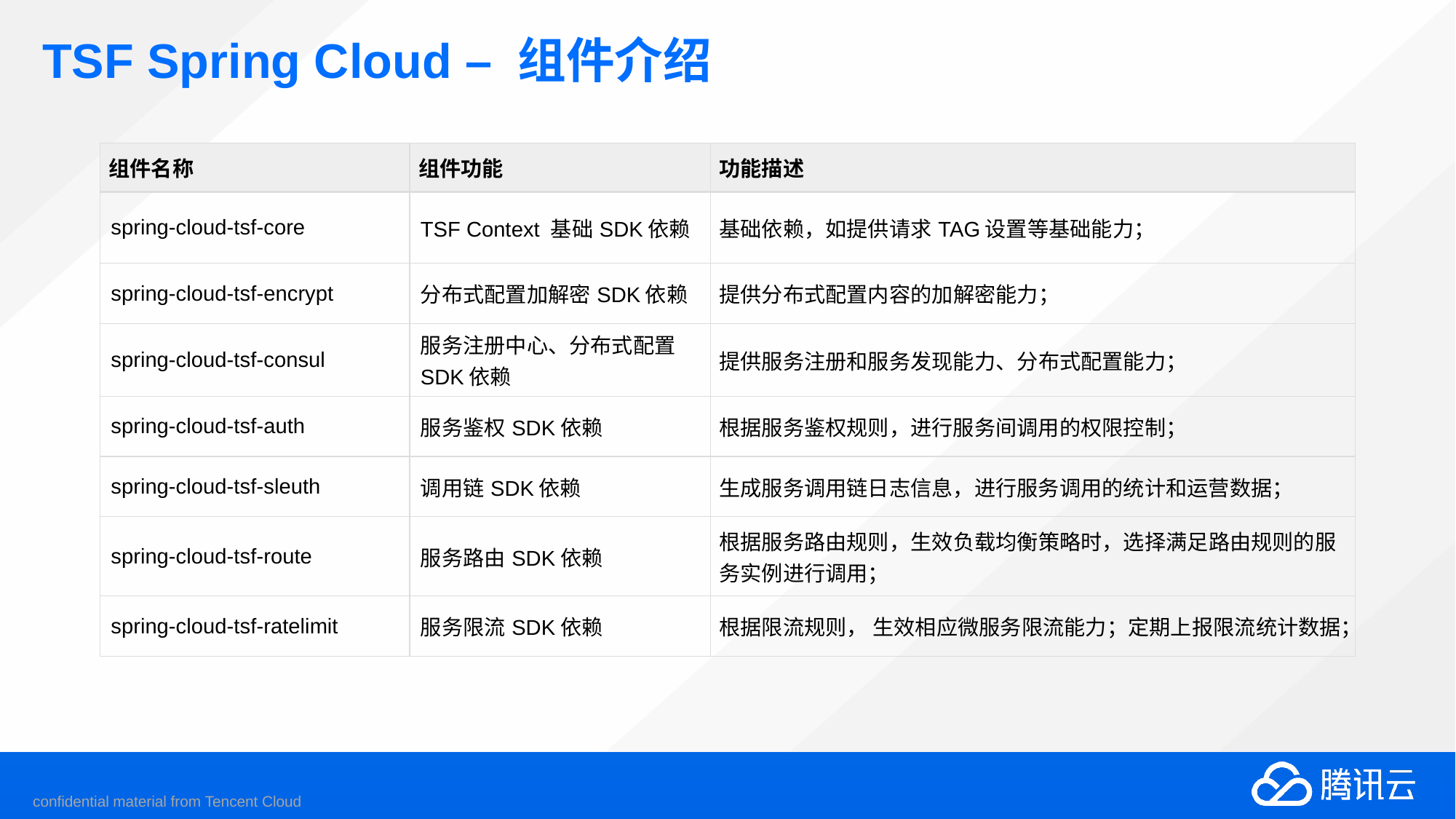

# TSF Spring Cloud – 组件介绍
| 组件名称 | 组件功能 | 功能描述 |
| --- | --- | --- |
| spring-cloud-tsf-core | TSF Context 基础SDK依赖 | 基础依赖，如提供请求TAG设置等基础能力； |
| spring-cloud-tsf-encrypt | 分布式配置加解密SDK依赖 | 提供分布式配置内容的加解密能力； |
| spring-cloud-tsf-consul | 服务注册中心、分布式配置SDK依赖 | 提供服务注册和服务发现能力、分布式配置能力； |
| spring-cloud-tsf-auth | 服务鉴权SDK依赖 | 根据服务鉴权规则，进行服务间调用的权限控制； |
| spring-cloud-tsf-sleuth | 调用链SDK依赖 | 生成服务调用链日志信息，进行服务调用的统计和运营数据； |
| spring-cloud-tsf-route | 服务路由SDK依赖 | 根据服务路由规则，生效负载均衡策略时，选择满足路由规则的服务实例进行调用； |
| spring-cloud-tsf-ratelimit | 服务限流SDK依赖 | 根据限流规则， 生效相应微服务限流能力；定期上报限流统计数据； |